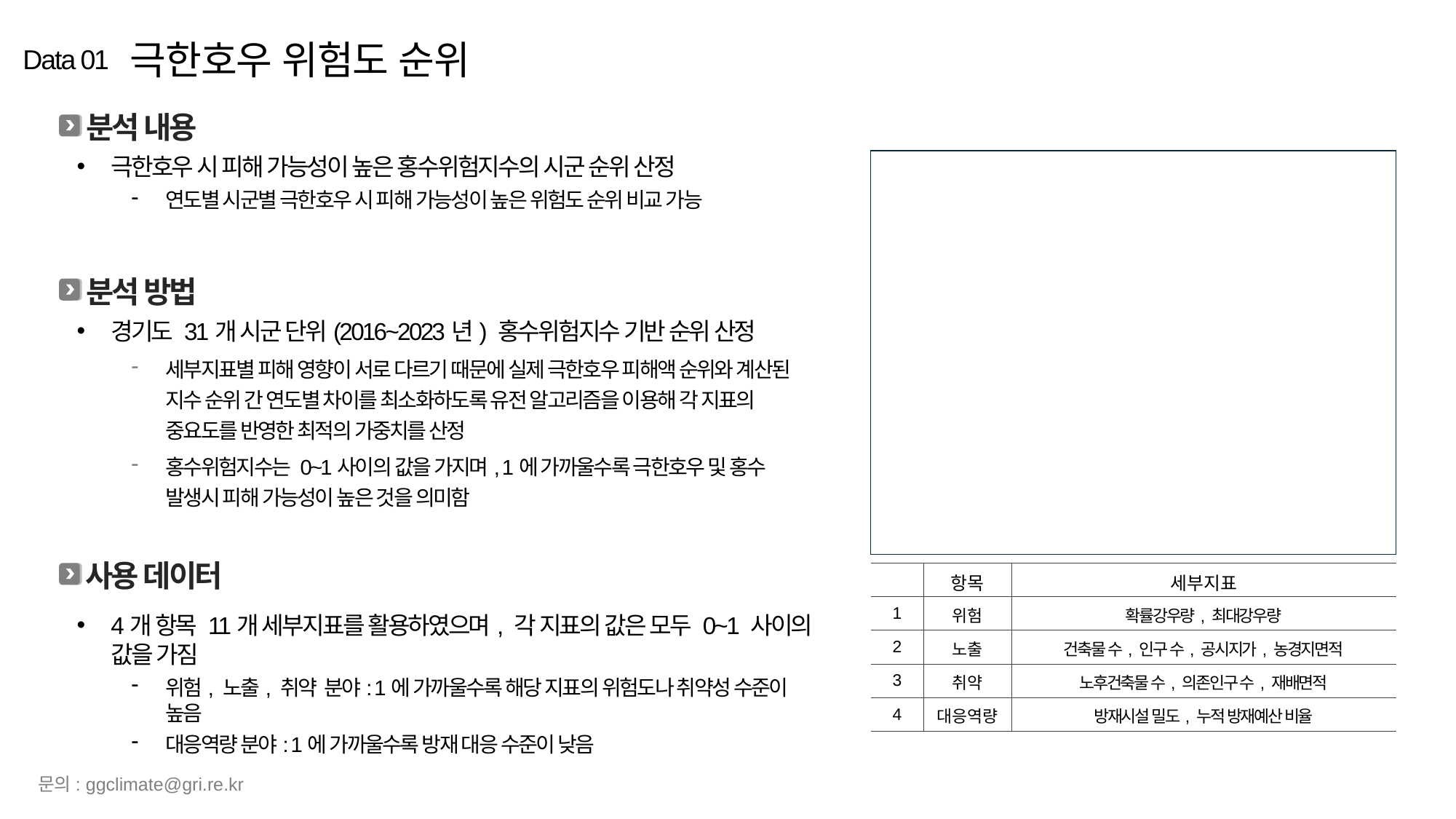

극한호우 위험도 순위
Data 01
분석 내용

극한호우 시 피해 가능성이 높은 홍수위험지수의 시군 순위 산정
연도별 시군별 극한호우 시 피해 가능성이 높은 위험도 순위 비교 가능

분석 방법

경기도 31개 시군 단위(2016~2023년) 홍수위험지수 기반 순위 산정
세부지표별 피해 영향이 서로 다르기 때문에 실제 극한호우 피해액 순위와 계산된 지수 순위 간 연도별 차이를 최소화하도록 유전 알고리즘을 이용해 각 지표의 중요도를 반영한 최적의 가중치를 산정
홍수위험지수는 0~1사이의 값을 가지며, 1에 가까울수록 극한호우 및 홍수 발생시 피해 가능성이 높은 것을 의미함
사용 데이터

4개 항목 11개 세부지표를 활용하였으며, 각 지표의 값은 모두 0~1 사이의 값을 가짐
위험, 노출, 취약  분야: 1에 가까울수록 해당 지표의 위험도나 취약성 수준이 높음
대응역량 분야: 1에 가까울수록 방재 대응 수준이 낮음
|  | 항목 | 세부지표 |
| --- | --- | --- |
| 1 | 위험 | 확률강우량, 최대강우량 |
| 2 | 노출 | 건축물 수, 인구 수, 공시지가, 농경지면적 |
| 3 | 취약 | 노후건축물 수, 의존인구 수, 재배면적 |
| 4 | 대응역량 | 방재시설 밀도, 누적 방재예산 비율 |
문의: ggclimate@gri.re.kr